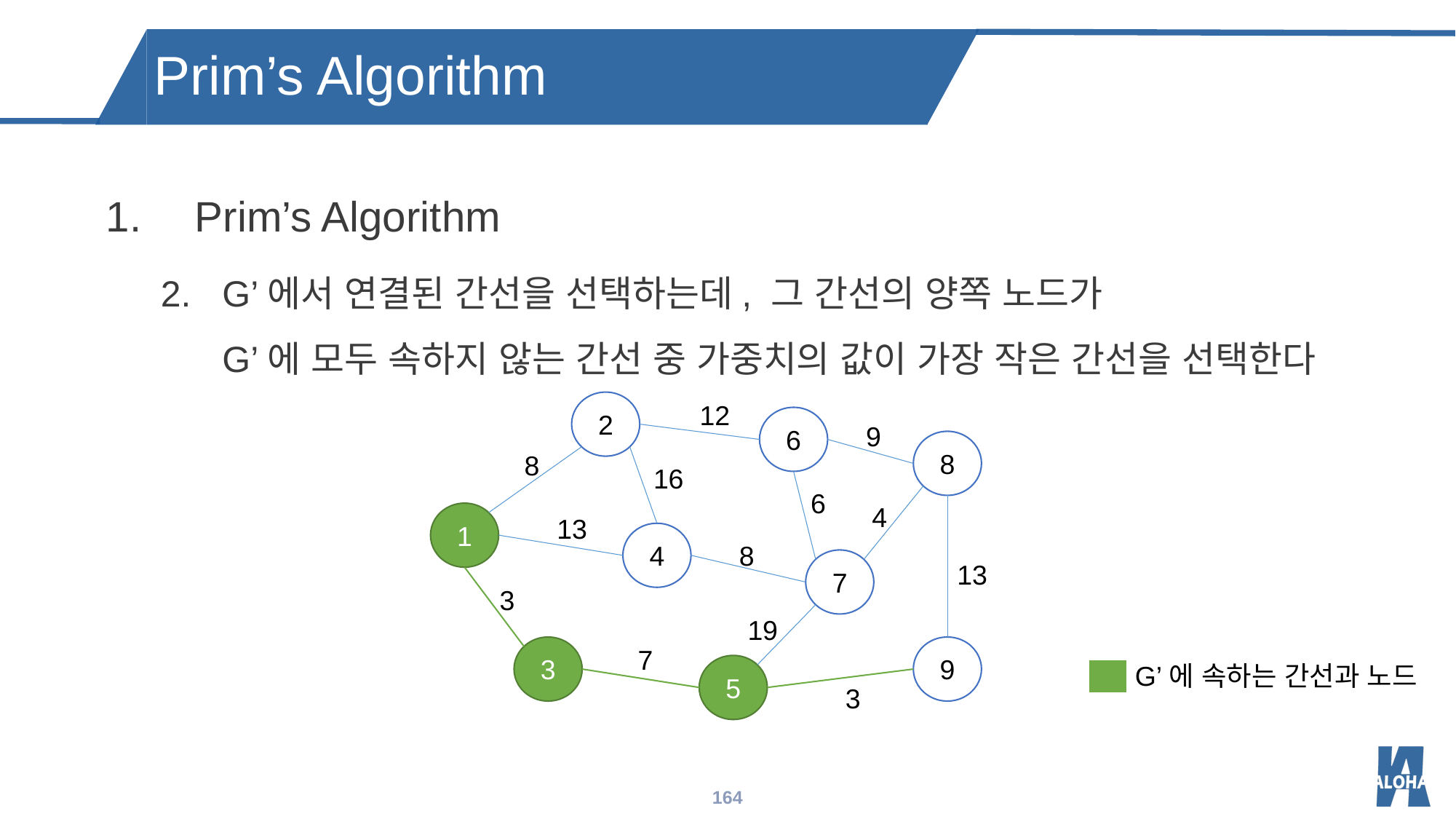

Prim’s Algorithm
Prim’s Algorithm
G’에서 연결된 간선을 선택하는데, 그 간선의 양쪽 노드가
G’에 모두 속하지 않는 간선 중 가중치의 값이 가장 작은 간선을 선택한다
2
6
8
1
4
7
3
9
5
12
9
8
16
6
4
13
8
13
3
19
7
3
G’에 속하는 간선과 노드

164